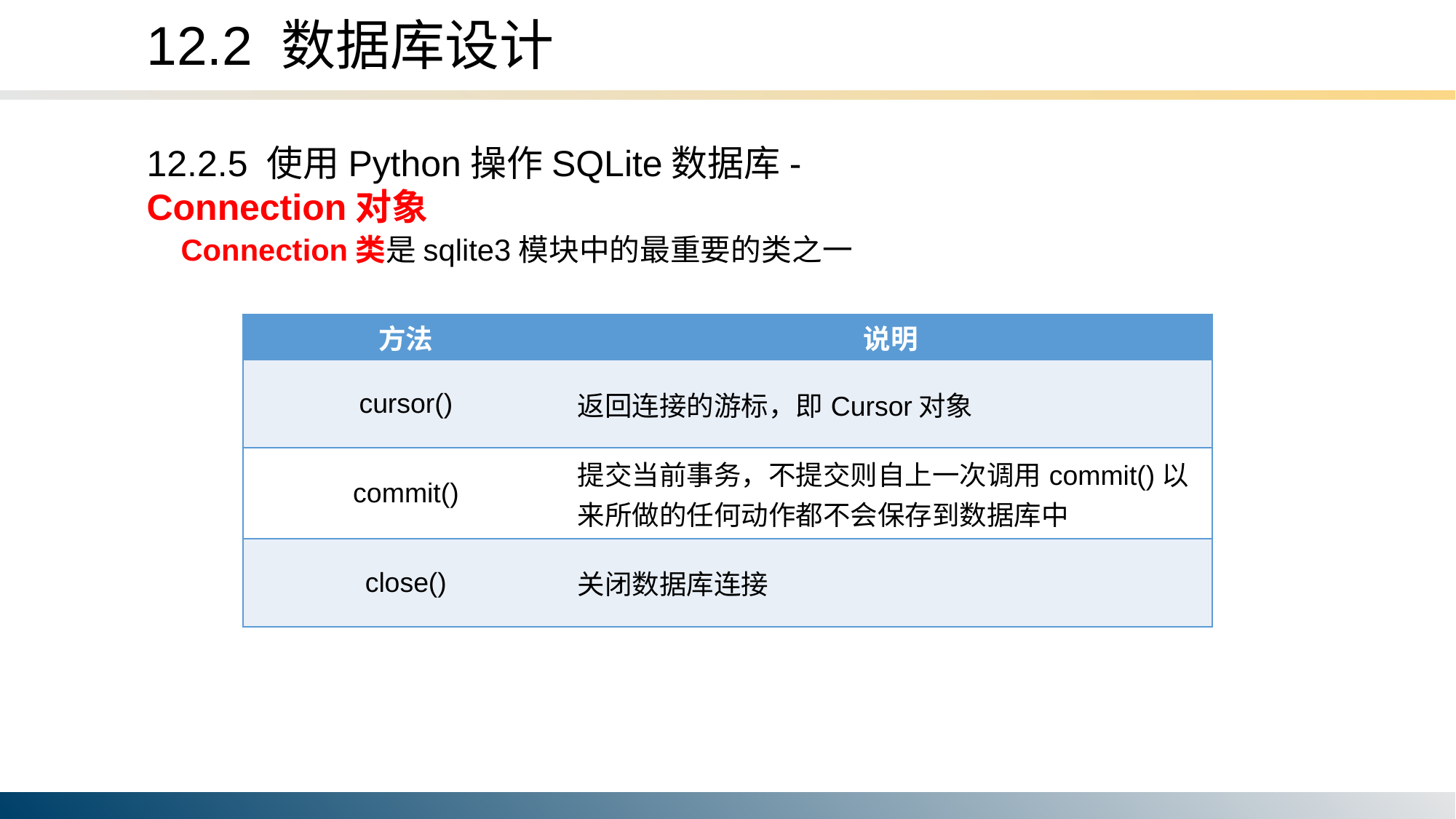

12.2 数据库设计
12.2.5 使用Python操作SQLite数据库-Connection对象
Connection类是sqlite3模块中的最重要的类之一
| 方法 | 说明 |
| --- | --- |
| cursor() | 返回连接的游标，即Cursor对象 |
| commit() | 提交当前事务，不提交则自上一次调用commit()以来所做的任何动作都不会保存到数据库中 |
| close() | 关闭数据库连接 |